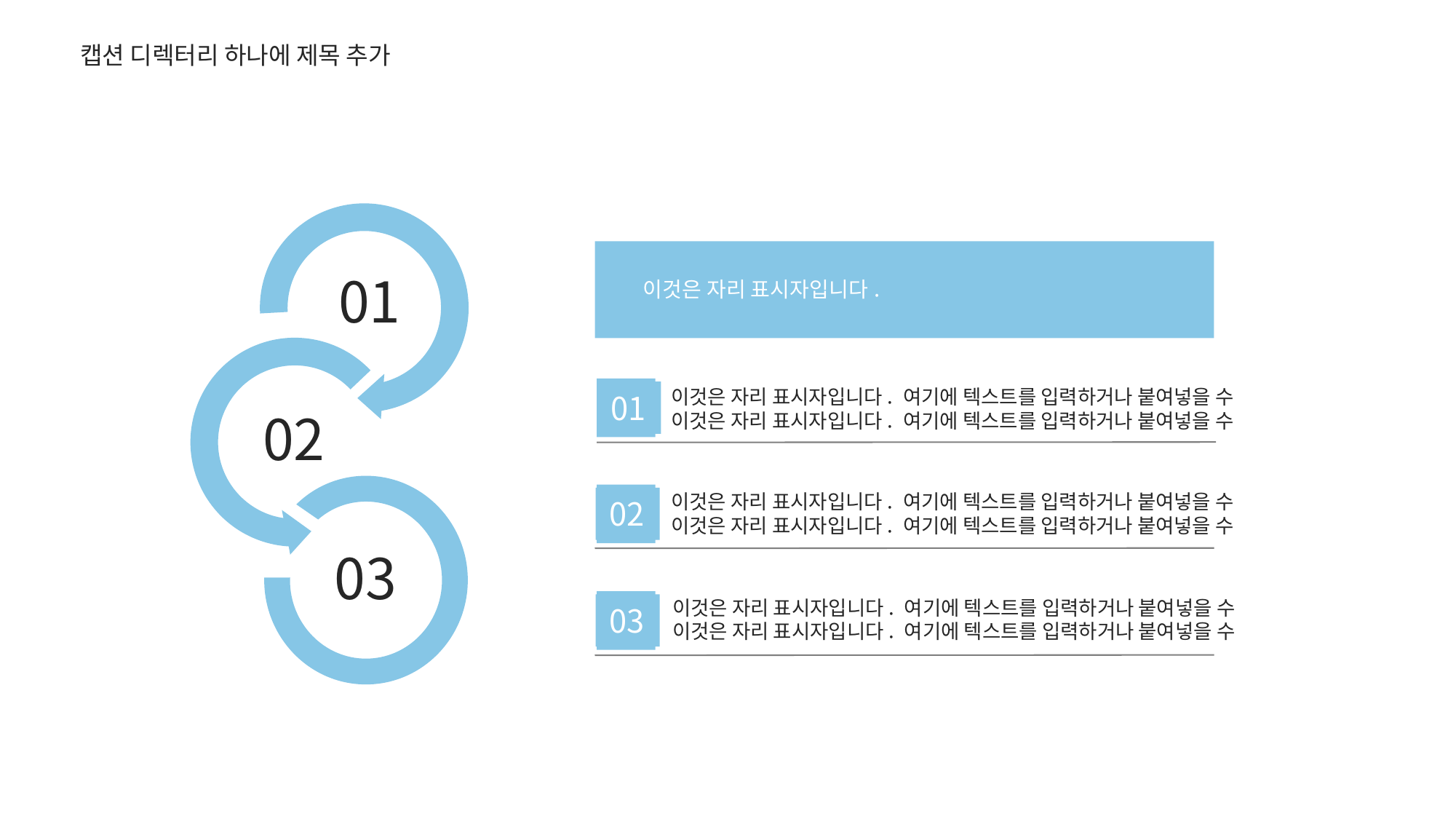

캡션 디렉터리 하나에 제목 추가

01

02

03

01
이것은 자리 표시자입니다.
이것은 자리 표시자입니다. 여기에 텍스트를 입력하거나 붙여넣을 수
이것은 자리 표시자입니다. 여기에 텍스트를 입력하거나 붙여넣을 수
02
이것은 자리 표시자입니다. 여기에 텍스트를 입력하거나 붙여넣을 수
이것은 자리 표시자입니다. 여기에 텍스트를 입력하거나 붙여넣을 수
03
이것은 자리 표시자입니다. 여기에 텍스트를 입력하거나 붙여넣을 수
이것은 자리 표시자입니다. 여기에 텍스트를 입력하거나 붙여넣을 수